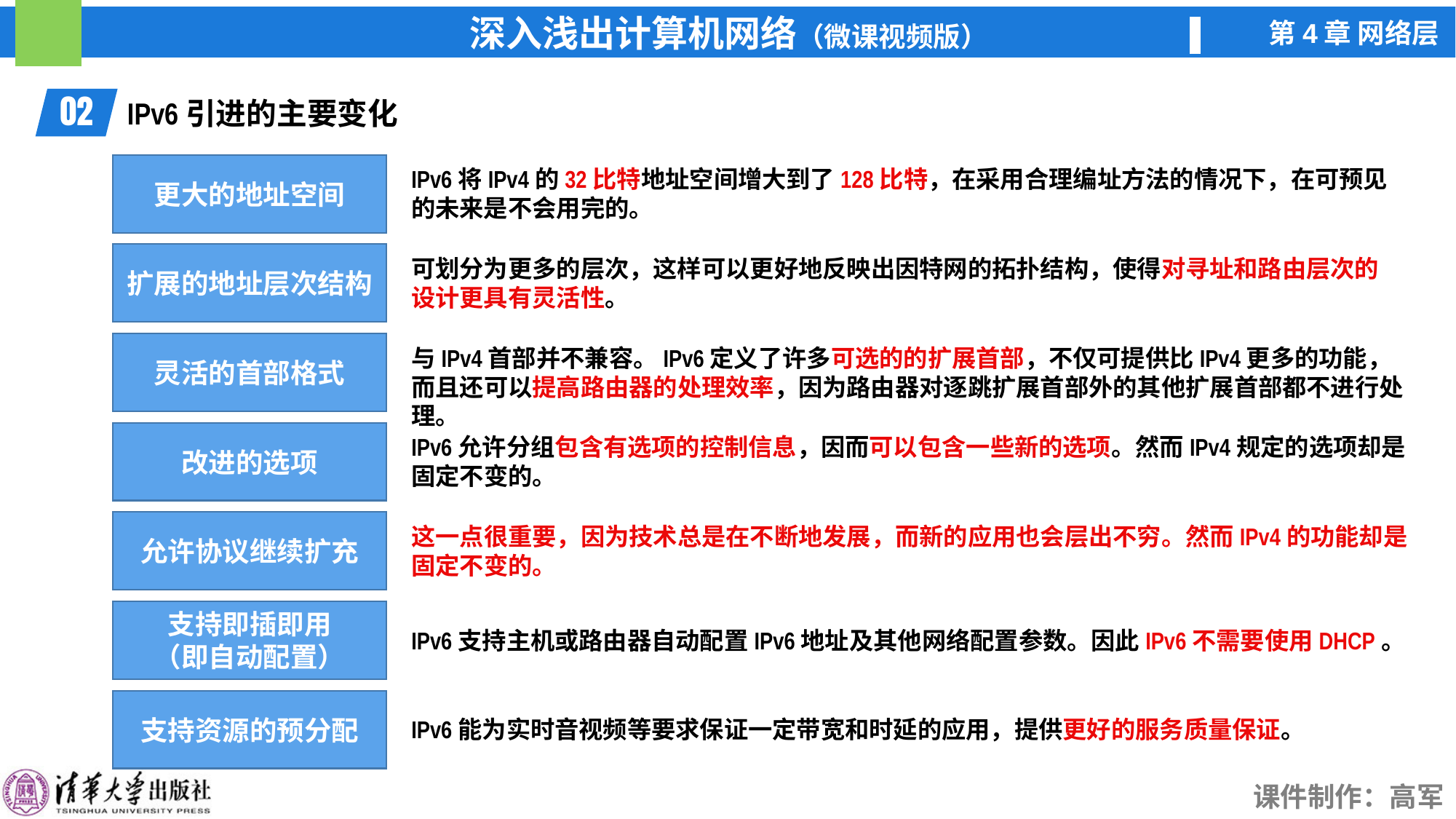

02
IPv6引进的主要变化
更大的地址空间
IPv6将IPv4的32比特地址空间增大到了128比特，在采用合理编址方法的情况下，在可预见的未来是不会用完的。
扩展的地址层次结构
可划分为更多的层次，这样可以更好地反映出因特网的拓扑结构，使得对寻址和路由层次的设计更具有灵活性。
灵活的首部格式
与IPv4首部并不兼容。IPv6定义了许多可选的的扩展首部，不仅可提供比IPv4更多的功能，而且还可以提高路由器的处理效率，因为路由器对逐跳扩展首部外的其他扩展首部都不进行处理。
改进的选项
IPv6允许分组包含有选项的控制信息，因而可以包含一些新的选项。然而IPv4规定的选项却是固定不变的。
允许协议继续扩充
这一点很重要，因为技术总是在不断地发展，而新的应用也会层出不穷。然而IPv4的功能却是固定不变的。
支持即插即用
（即自动配置）
IPv6支持主机或路由器自动配置IPv6地址及其他网络配置参数。因此IPv6不需要使用DHCP。
支持资源的预分配
IPv6能为实时音视频等要求保证一定带宽和时延的应用，提供更好的服务质量保证。